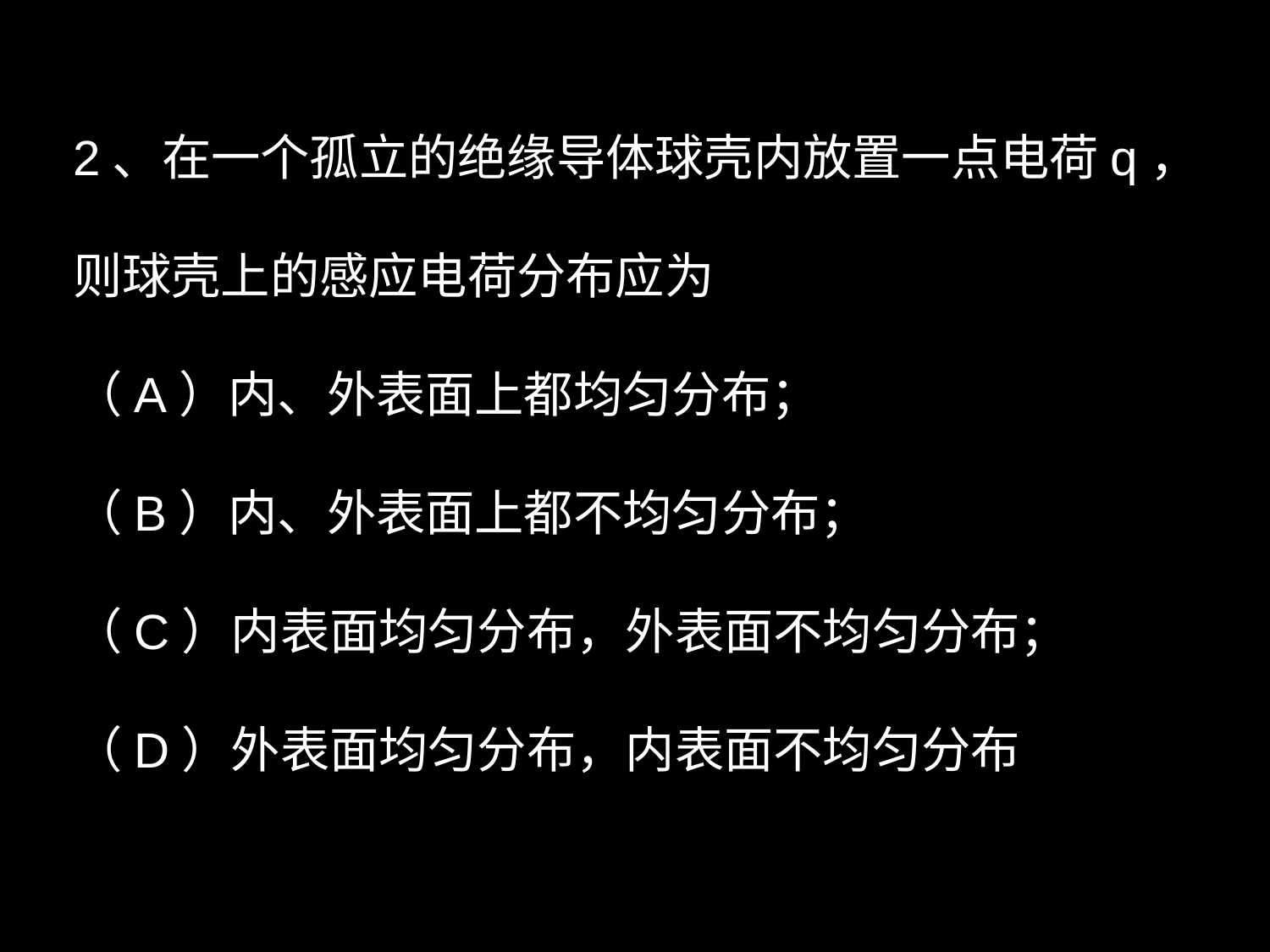

2、在一个孤立的绝缘导体球壳内放置一点电荷q，

则球壳上的感应电荷分布应为

（A）内、外表面上都均匀分布；

（B）内、外表面上都不均匀分布；

（C）内表面均匀分布，外表面不均匀分布；

（D）外表面均匀分布，内表面不均匀分布